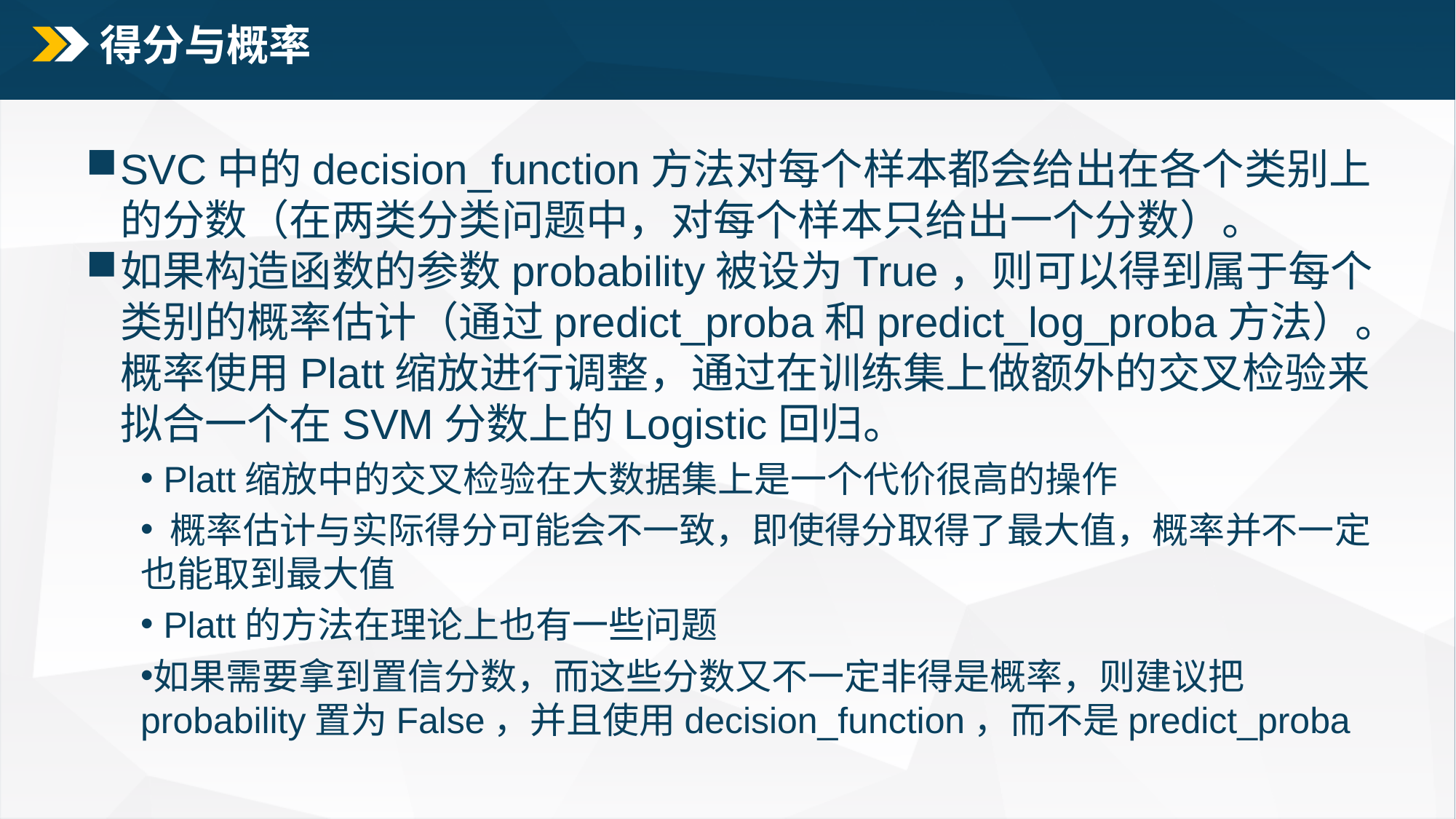

# 得分与概率
SVC中的decision_function方法对每个样本都会给出在各个类别上的分数（在两类分类问题中，对每个样本只给出一个分数）。
如果构造函数的参数probability被设为True，则可以得到属于每个类别的概率估计（通过predict_proba和predict_log_proba方法）。概率使用Platt缩放进行调整，通过在训练集上做额外的交叉检验来拟合一个在SVM分数上的Logistic回归。
 Platt缩放中的交叉检验在大数据集上是一个代价很高的操作
 概率估计与实际得分可能会不一致，即使得分取得了最大值，概率并不一定也能取到最大值
 Platt的方法在理论上也有一些问题
如果需要拿到置信分数，而这些分数又不一定非得是概率，则建议把probability置为False，并且使用decision_function，而不是predict_proba